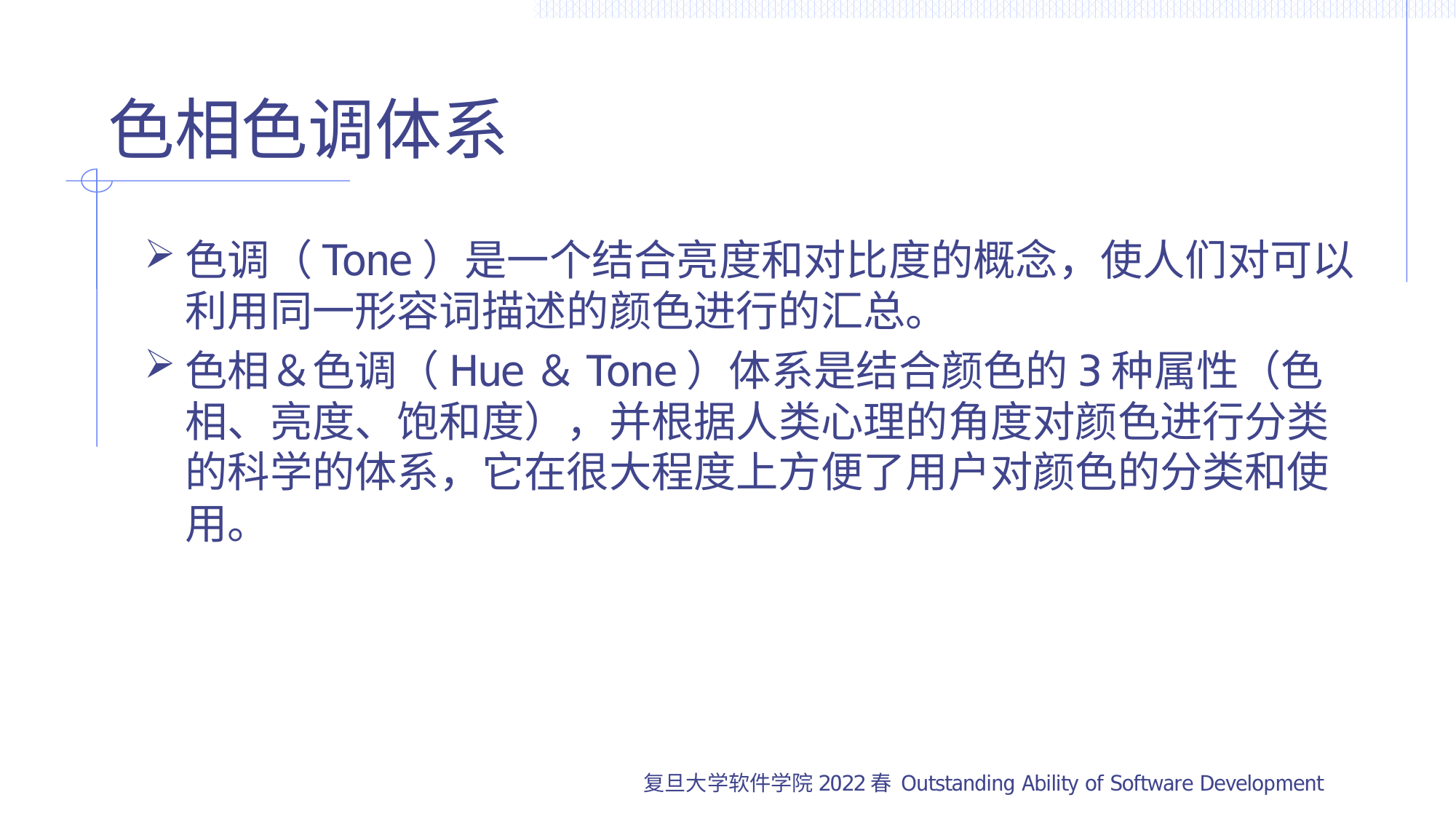

# 色相色调体系
色调（Tone）是一个结合亮度和对比度的概念，使人们对可以利用同一形容词描述的颜色进行的汇总。
色相＆色调（Hue＆Tone）体系是结合颜色的3种属性（色相、亮度、饱和度），并根据人类心理的角度对颜色进行分类的科学的体系，它在很大程度上方便了用户对颜色的分类和使用。